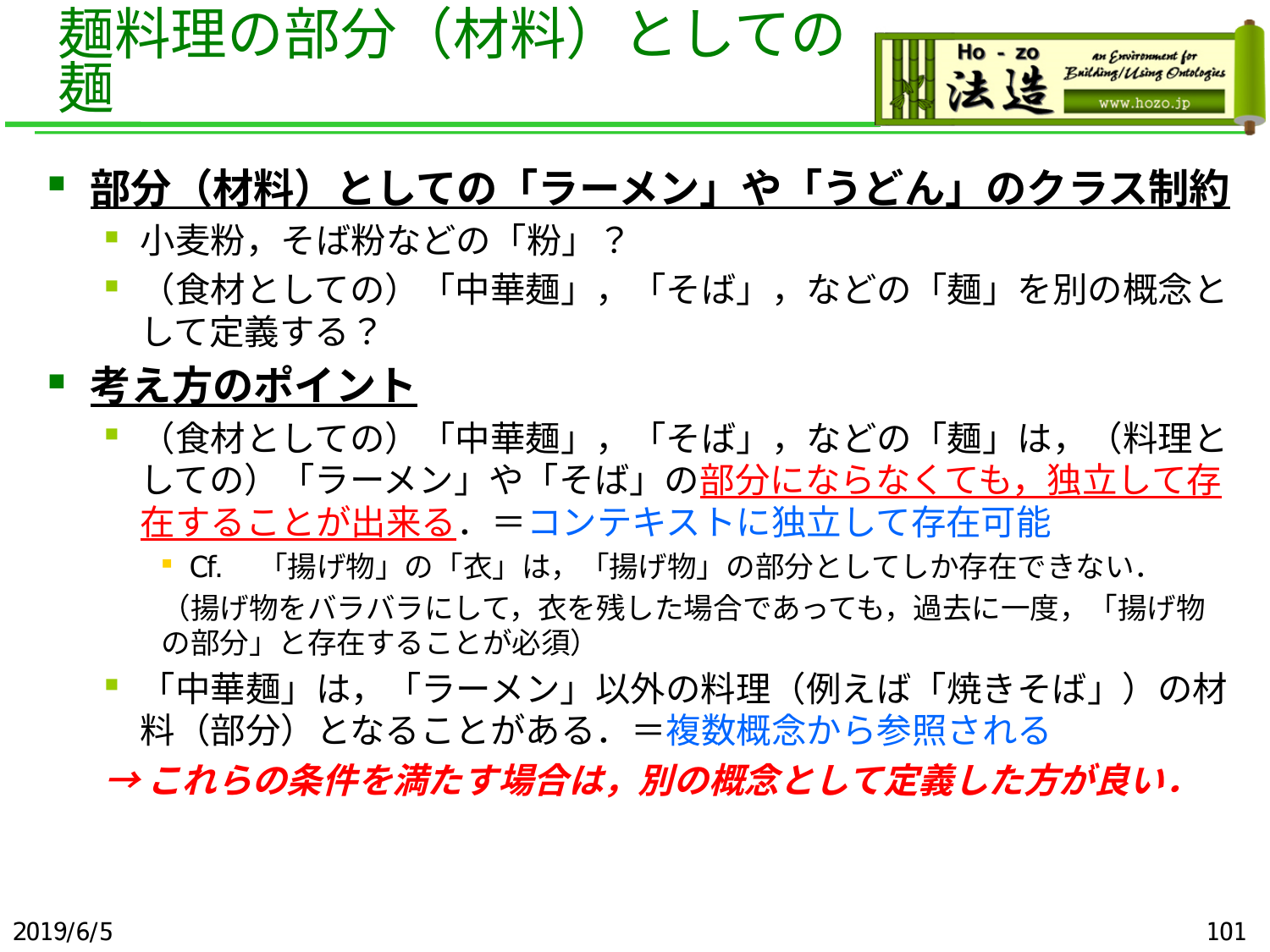

# 麺料理の部分（材料）としての麺
部分（材料）としての「ラーメン」や「うどん」のクラス制約
小麦粉，そば粉などの「粉」？
（食材としての）「中華麺」，「そば」，などの「麺」を別の概念として定義する？
考え方のポイント
（食材としての）「中華麺」，「そば」，などの「麺」は，（料理としての）「ラーメン」や「そば」の部分にならなくても，独立して存在することが出来る．＝コンテキストに独立して存在可能
Cf.　「揚げ物」の「衣」は，「揚げ物」の部分としてしか存在できない．
（揚げ物をバラバラにして，衣を残した場合であっても，過去に一度，「揚げ物の部分」と存在することが必須）
「中華麺」は，「ラーメン」以外の料理（例えば「焼きそば」）の材料（部分）となることがある．＝複数概念から参照される
→これらの条件を満たす場合は，別の概念として定義した方が良い．

2019/6/5
101